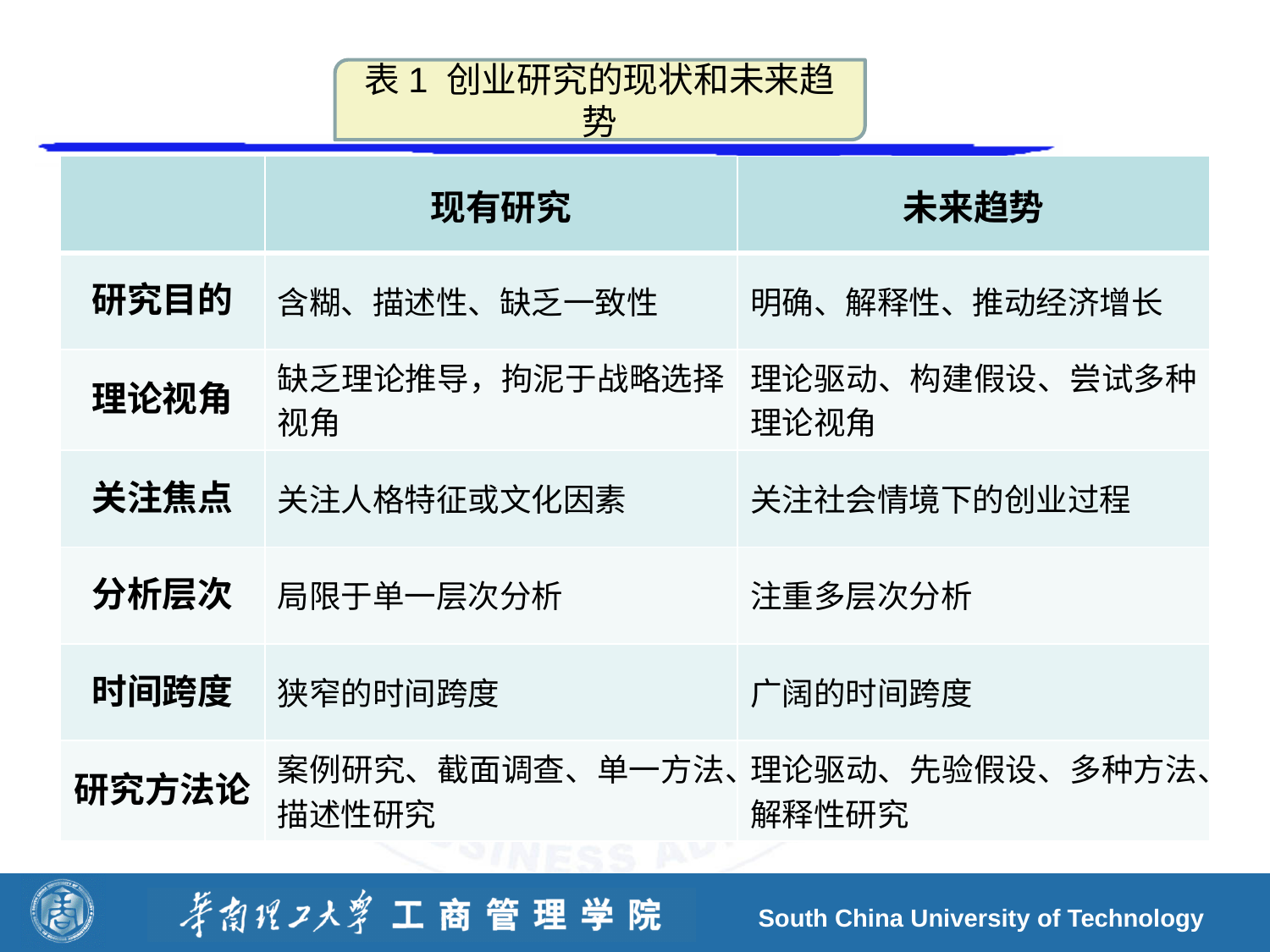

表1 创业研究的现状和未来趋势
|  | 现有研究 | 未来趋势 |
| --- | --- | --- |
| 研究目的 | 含糊、描述性、缺乏一致性 | 明确、解释性、推动经济增长 |
| 理论视角 | 缺乏理论推导，拘泥于战略选择视角 | 理论驱动、构建假设、尝试多种理论视角 |
| 关注焦点 | 关注人格特征或文化因素 | 关注社会情境下的创业过程 |
| 分析层次 | 局限于单一层次分析 | 注重多层次分析 |
| 时间跨度 | 狭窄的时间跨度 | 广阔的时间跨度 |
| 研究方法论 | 案例研究、截面调查、单一方法、描述性研究 | 理论驱动、先验假设、多种方法、解释性研究 |
South China University of Technology